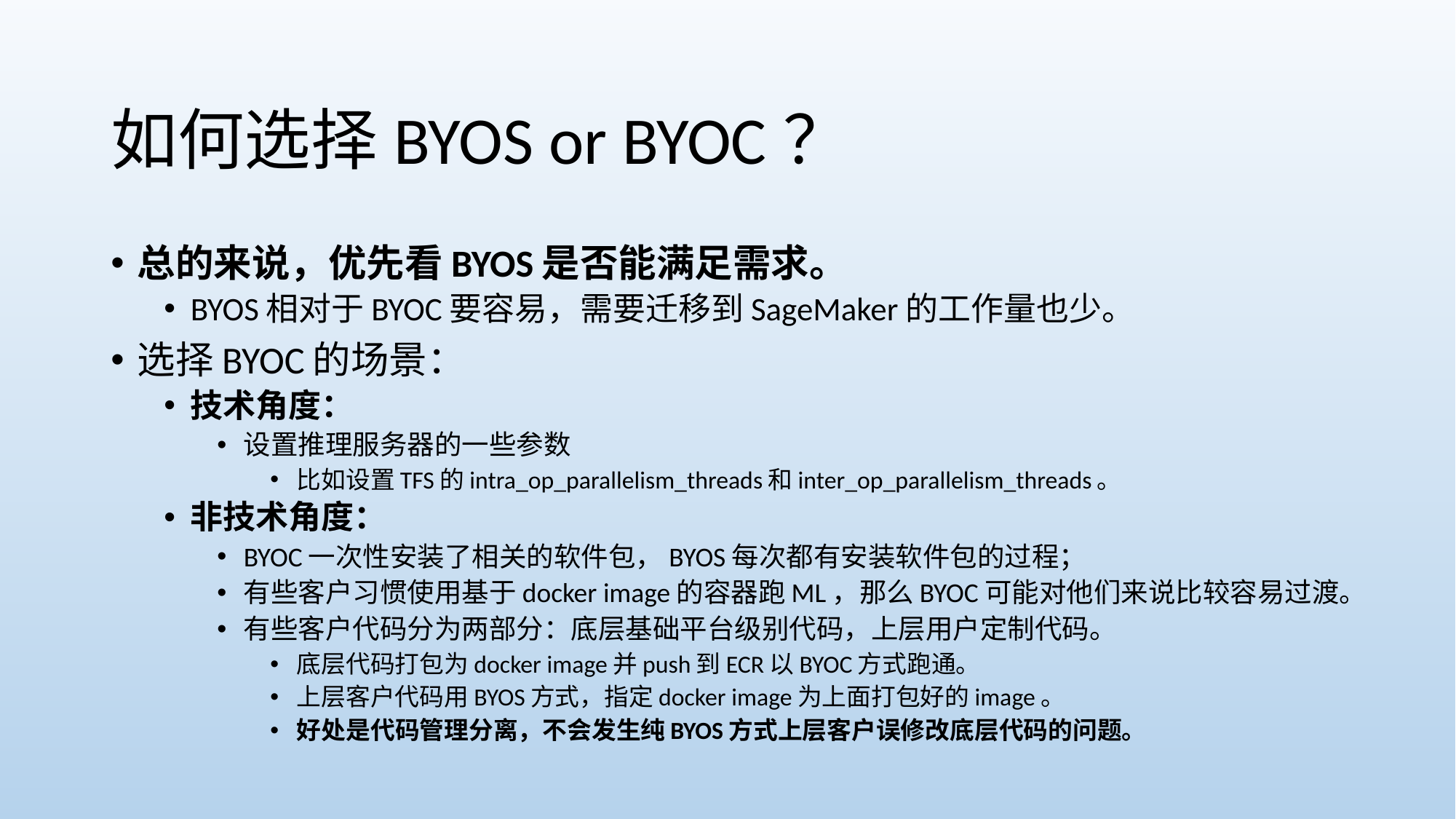

# 如何选择BYOS or BYOC？
总的来说，优先看BYOS是否能满足需求。
BYOS相对于BYOC要容易，需要迁移到SageMaker的工作量也少。
选择BYOC的场景：
技术角度：
设置推理服务器的一些参数
比如设置TFS的intra_op_parallelism_threads和inter_op_parallelism_threads。
非技术角度：
BYOC一次性安装了相关的软件包，BYOS每次都有安装软件包的过程；
有些客户习惯使用基于docker image的容器跑ML，那么BYOC可能对他们来说比较容易过渡。
有些客户代码分为两部分：底层基础平台级别代码，上层用户定制代码。
底层代码打包为docker image并push到ECR以BYOC方式跑通。
上层客户代码用BYOS方式，指定docker image为上面打包好的image。
好处是代码管理分离，不会发生纯BYOS方式上层客户误修改底层代码的问题。